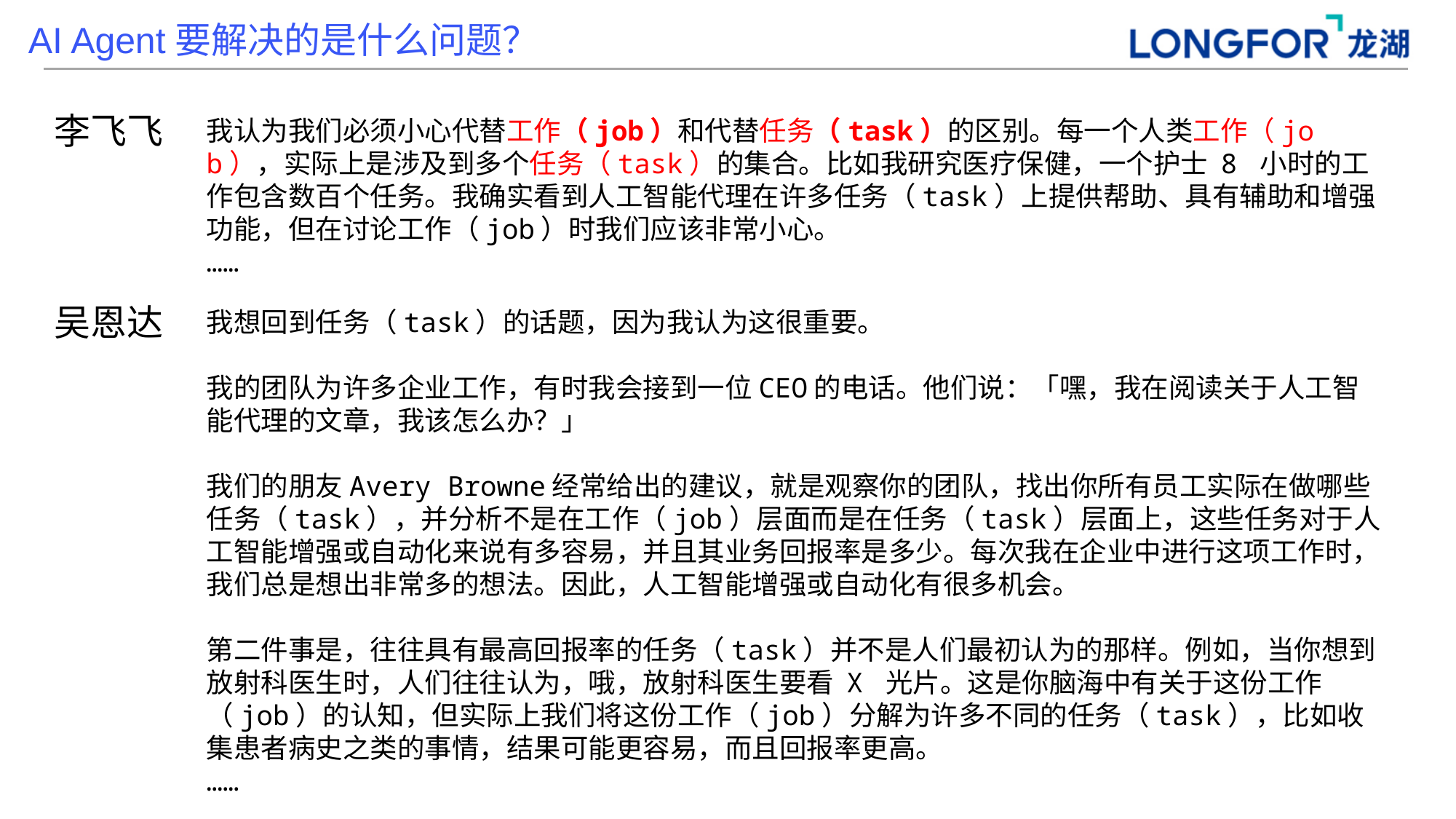

AI Agent要解决的是什么问题？
李飞飞
我认为我们必须小心代替工作（job）和代替任务（task）的区别。每一个人类工作（job），实际上是涉及到多个任务（task）的集合。比如我研究医疗保健，一个护士 8 小时的工作包含数百个任务。我确实看到人工智能代理在许多任务（task）上提供帮助、具有辅助和增强功能，但在讨论工作（job）时我们应该非常小心。
……
吴恩达
我想回到任务（task）的话题，因为我认为这很重要。

我的团队为许多企业工作，有时我会接到一位CEO的电话。他们说：「嘿，我在阅读关于人工智能代理的文章，我该怎么办？」

我们的朋友Avery Browne经常给出的建议，就是观察你的团队，找出你所有员工实际在做哪些任务（task），并分析不是在工作（job）层面而是在任务（task）层面上，这些任务对于人工智能增强或自动化来说有多容易，并且其业务回报率是多少。每次我在企业中进行这项工作时，我们总是想出非常多的想法。因此，人工智能增强或自动化有很多机会。

第二件事是，往往具有最高回报率的任务（task）并不是人们最初认为的那样。例如，当你想到放射科医生时，人们往往认为，哦，放射科医生要看 X 光片。这是你脑海中有关于这份工作（job）的认知，但实际上我们将这份工作（job）分解为许多不同的任务（task），比如收集患者病史之类的事情，结果可能更容易，而且回报率更高。
……